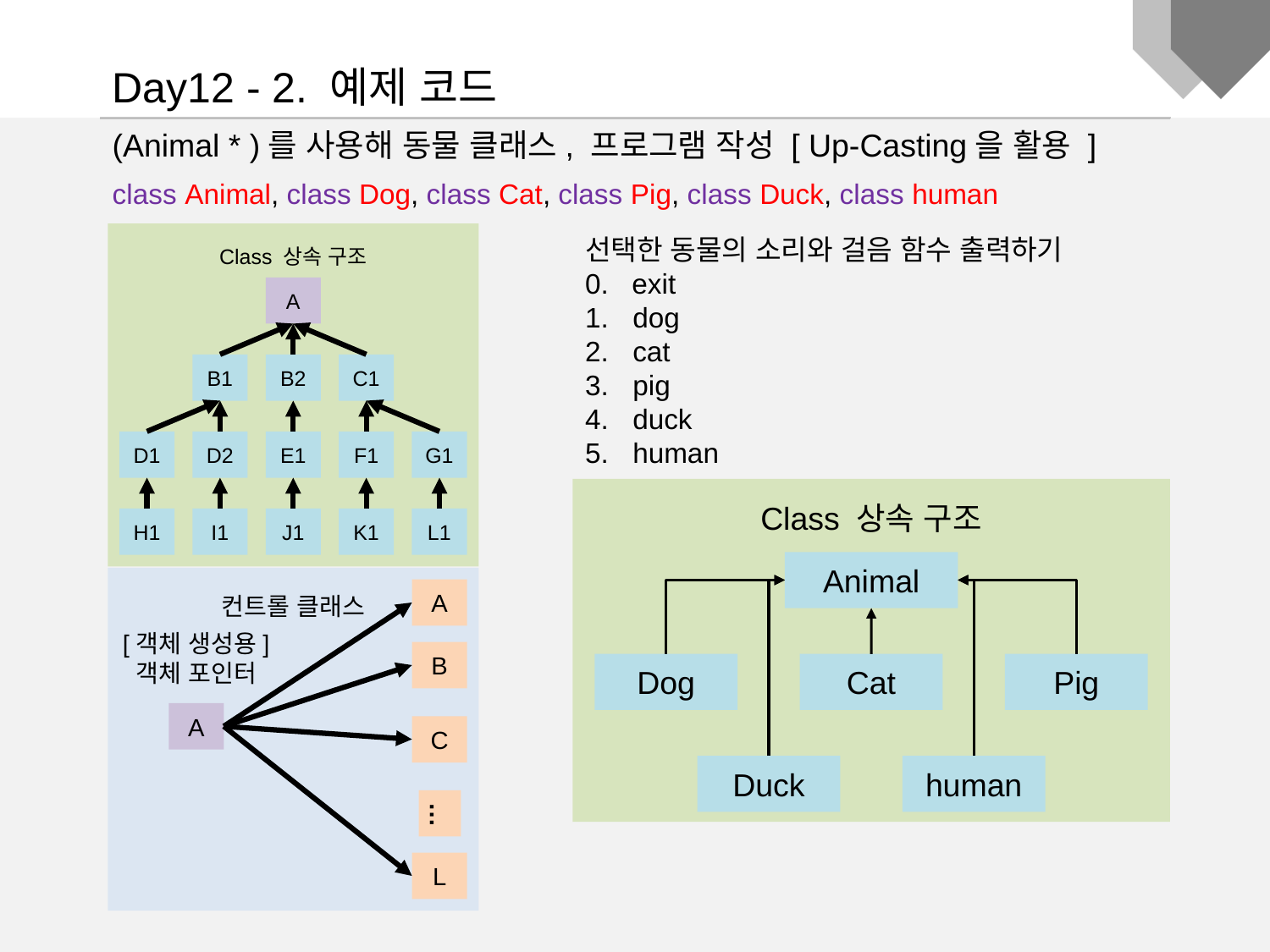

Day12 - 2. 예제 코드
(Animal * )를 사용해 동물 클래스, 프로그램 작성 [ Up-Casting을 활용 ]
class Animal, class Dog, class Cat, class Pig, class Duck, class human
Class 상속 구조

A
B1
B2
C1
D1
D2
E1
F1
G1
H1
I1
J1
K1
L1
선택한 동물의 소리와 걸음 함수 출력하기
0.   exit
dog
cat
pig
duck
human
Class 상속 구조

Animal
컨트롤 클래스

A
[객체 생성용] 객체 포인터
B
A
C
…
L
Dog
Cat
Pig
Duck
human